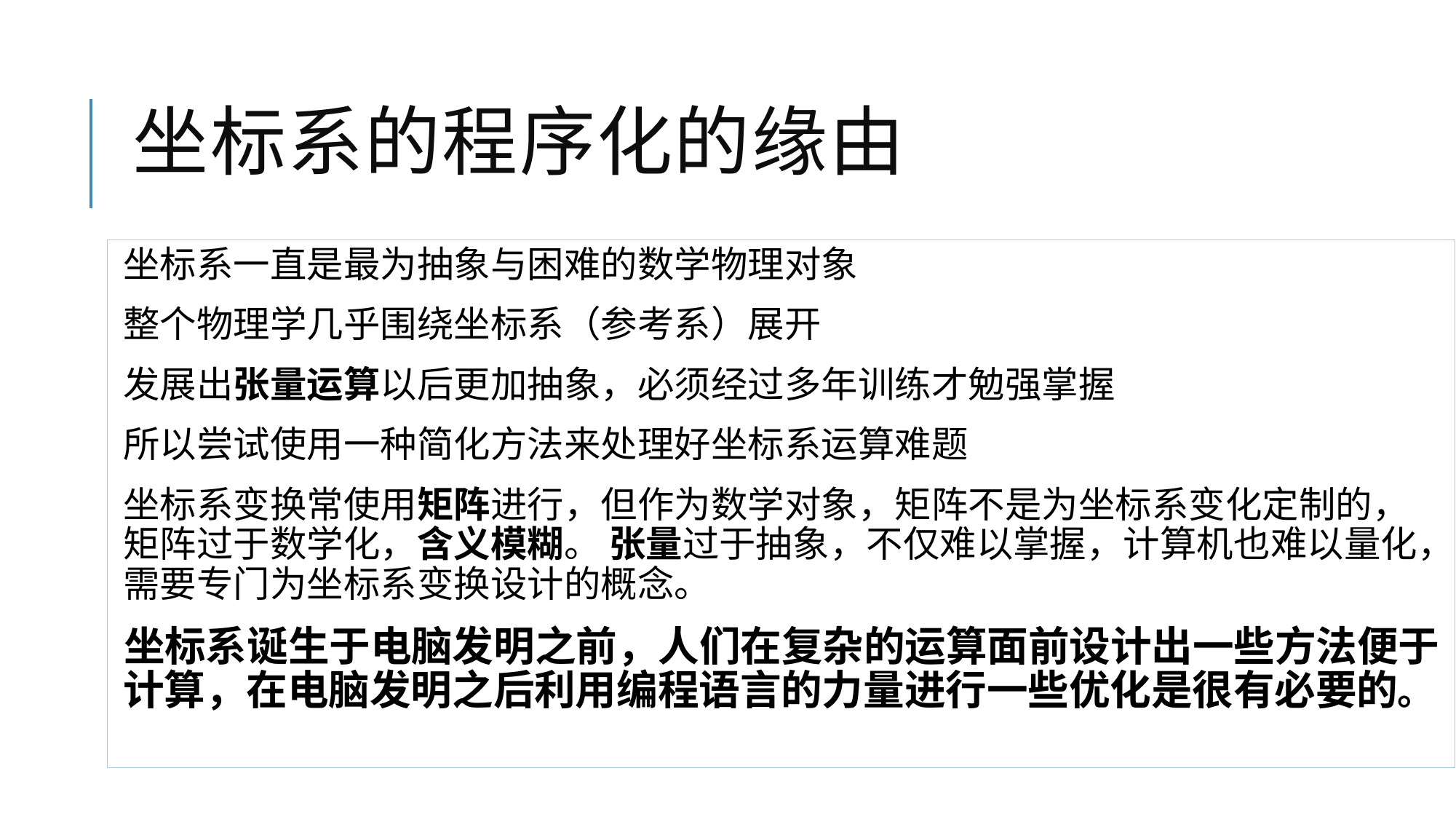

# 坐标系的程序化的缘由
坐标系一直是最为抽象与困难的数学物理对象
整个物理学几乎围绕坐标系（参考系）展开
发展出张量运算以后更加抽象，必须经过多年训练才勉强掌握
所以尝试使用一种简化方法来处理好坐标系运算难题
坐标系变换常使用矩阵进行，但作为数学对象，矩阵不是为坐标系变化定制的， 矩阵过于数学化，含义模糊。 张量过于抽象，不仅难以掌握，计算机也难以量化，需要专门为坐标系变换设计的概念。
坐标系诞生于电脑发明之前，人们在复杂的运算面前设计出一些方法便于计算，在电脑发明之后利用编程语言的力量进行一些优化是很有必要的。